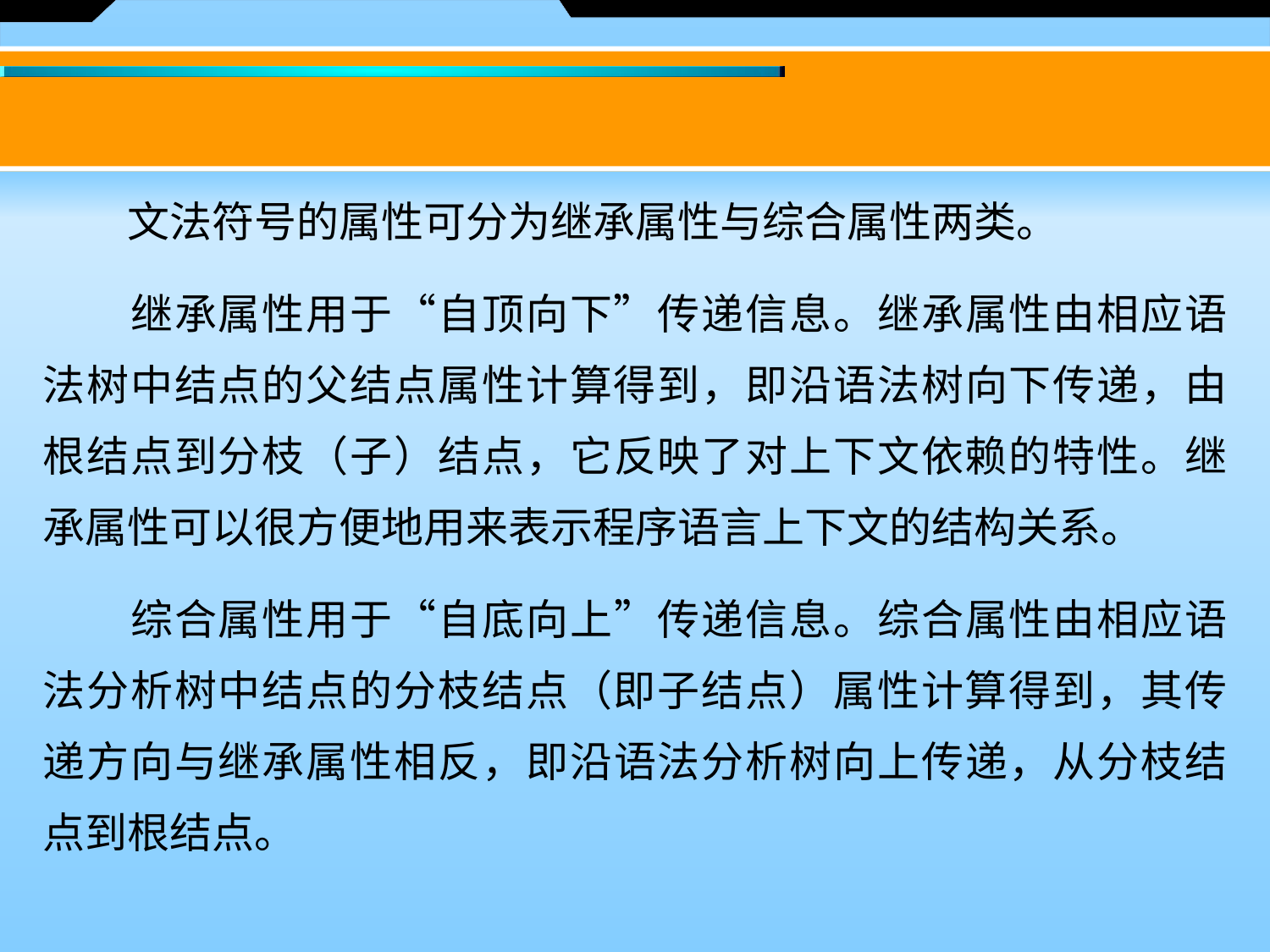

文法符号的属性可分为继承属性与综合属性两类。
　　继承属性用于“自顶向下”传递信息。继承属性由相应语法树中结点的父结点属性计算得到，即沿语法树向下传递，由根结点到分枝（子）结点，它反映了对上下文依赖的特性。继承属性可以很方便地用来表示程序语言上下文的结构关系。
　　综合属性用于“自底向上”传递信息。综合属性由相应语法分析树中结点的分枝结点（即子结点）属性计算得到，其传递方向与继承属性相反，即沿语法分析树向上传递，从分枝结点到根结点。